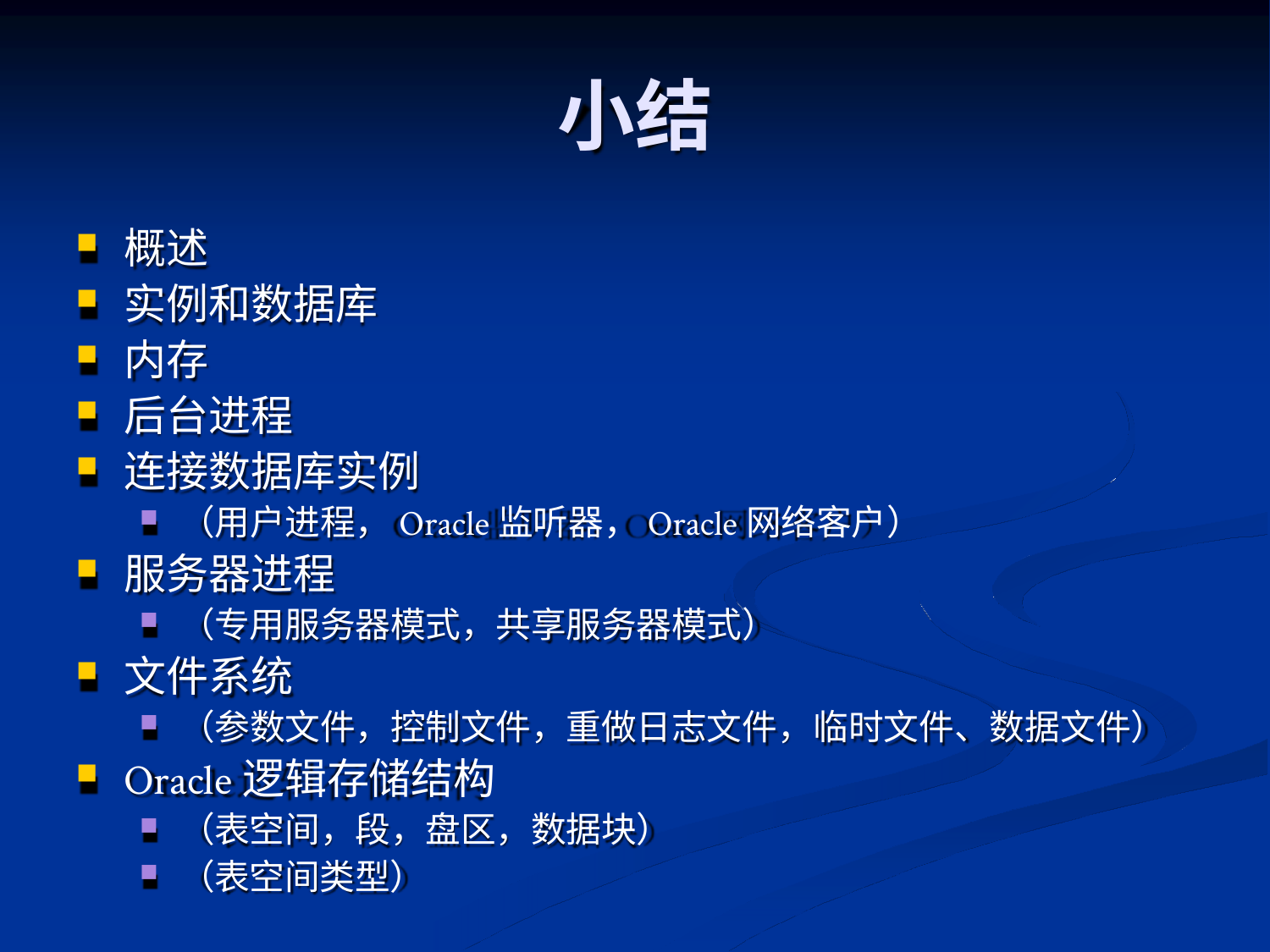

# 小结

概述
实例和数据库
内存
后台进程
连接数据库实例
（用户进程，Oracle监听器，Oracle网络客户）
服务器进程
（专用服务器模式，共享服务器模式）
文件系统
（参数文件，控制文件，重做日志文件，临时文件、数据文件）
Oracle逻辑存储结构
（表空间，段，盘区，数据块）
（表空间类型）